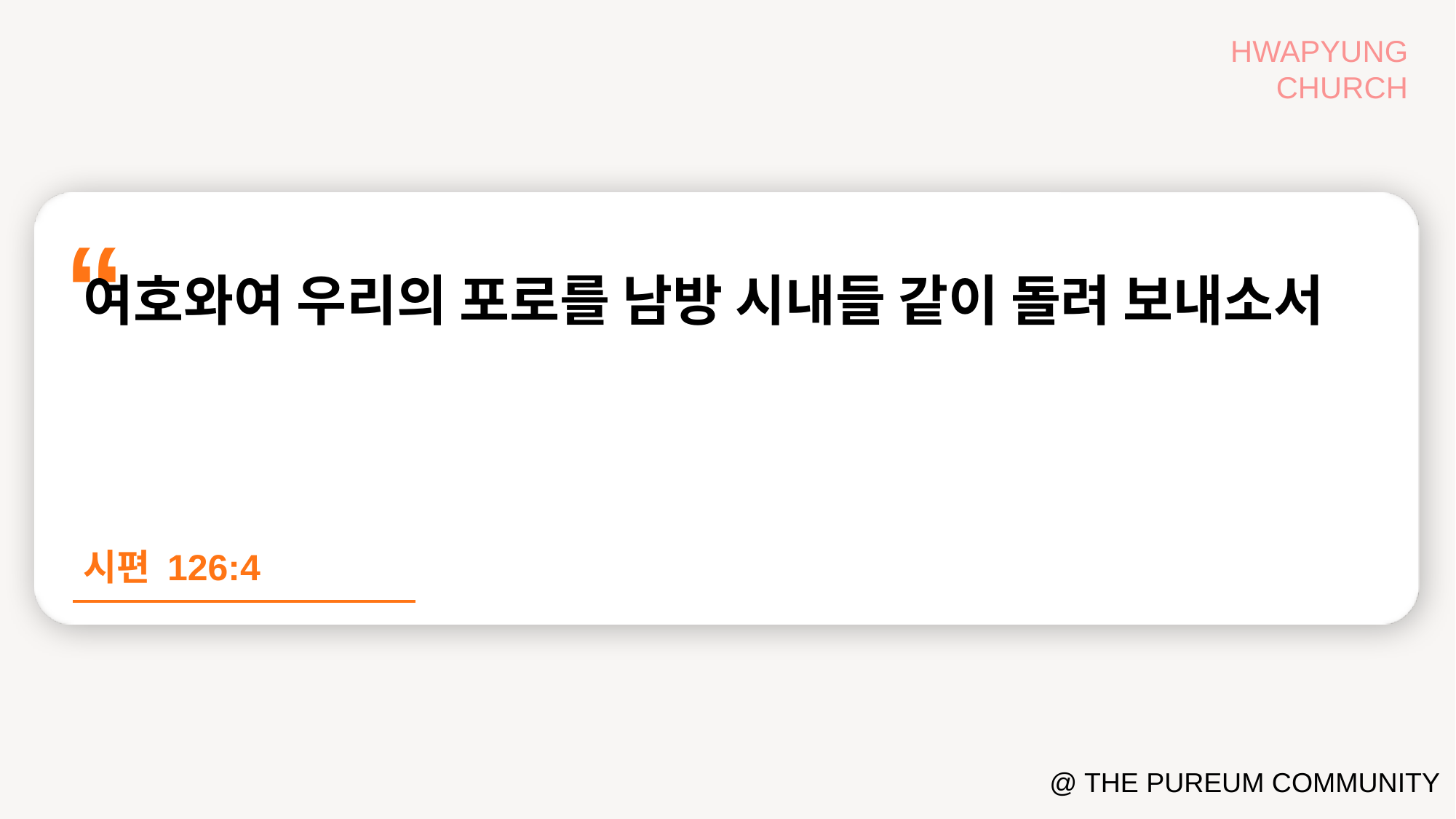

여호와여 우리의 포로를 남방 시내들 같이 돌려 보내소서
시편 126:4